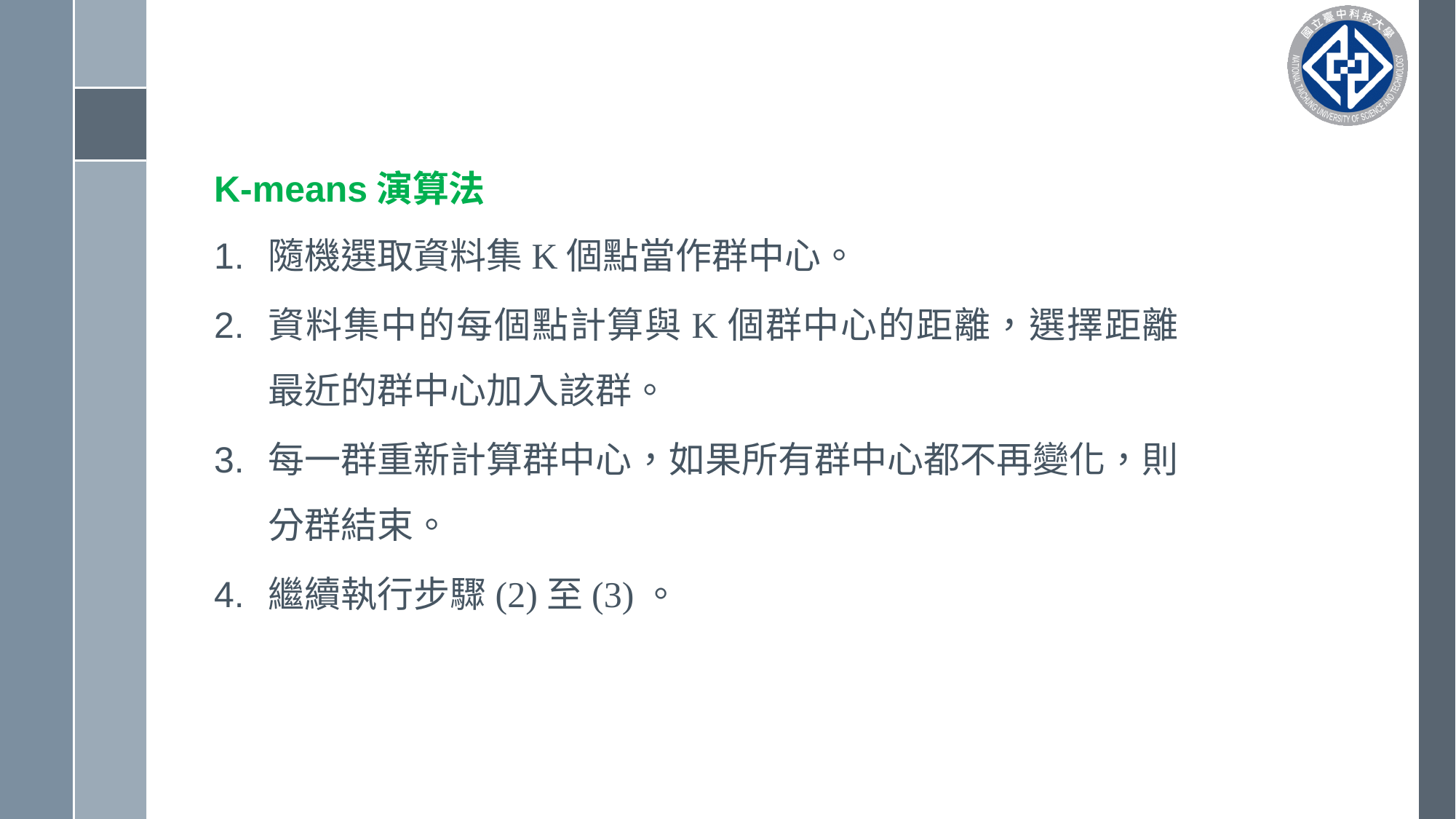

#
K-means演算法
隨機選取資料集K個點當作群中心。
資料集中的每個點計算與K個群中心的距離，選擇距離最近的群中心加入該群。
每一群重新計算群中心，如果所有群中心都不再變化，則分群結束。
繼續執行步驟(2)至(3)。